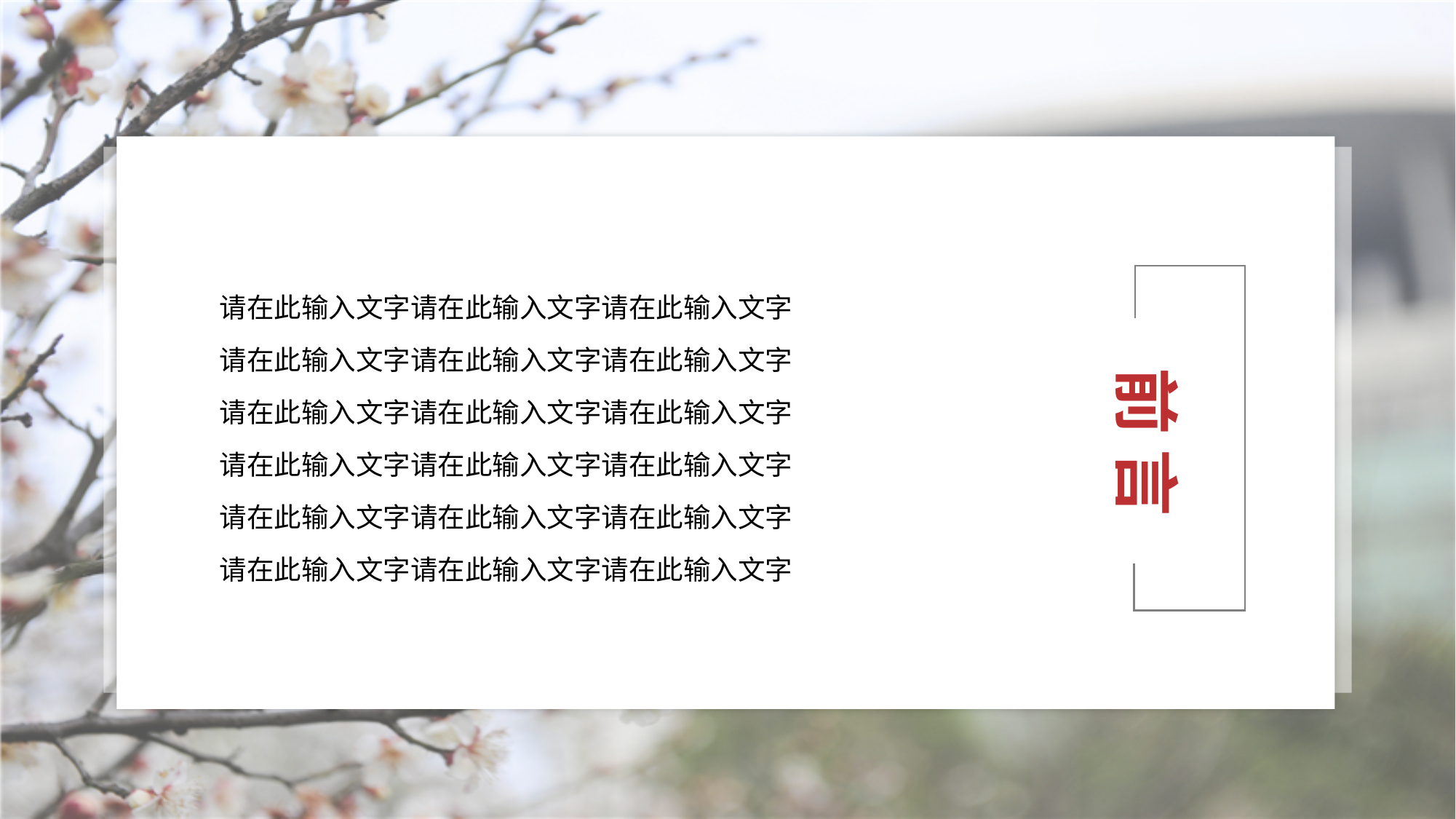

请在此输入文字请在此输入文字请在此输入文字
请在此输入文字请在此输入文字请在此输入文字
请在此输入文字请在此输入文字请在此输入文字
请在此输入文字请在此输入文字请在此输入文字
请在此输入文字请在此输入文字请在此输入文字
请在此输入文字请在此输入文字请在此输入文字

前 言